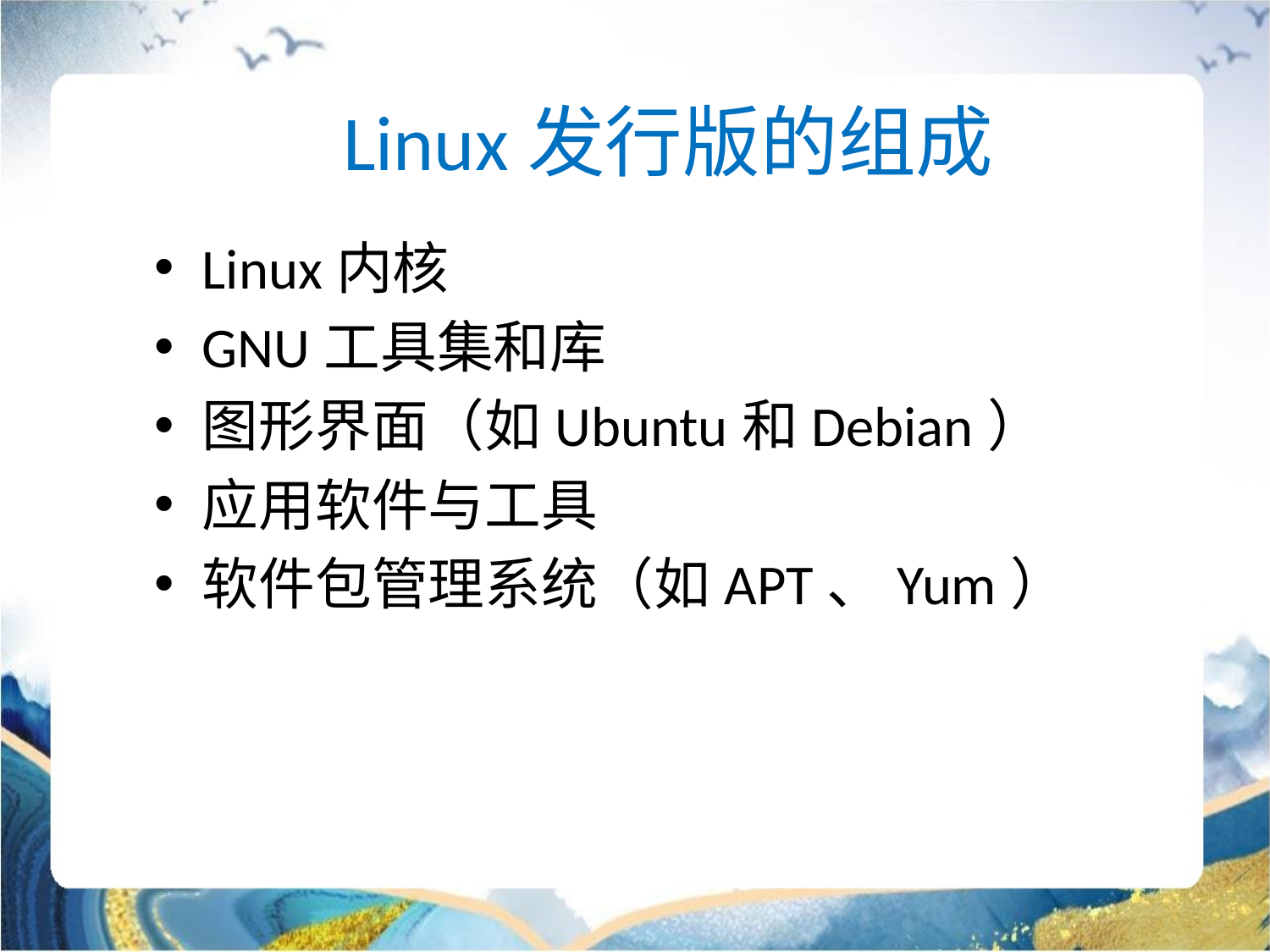

Linux发行版的组成
Linux内核
GNU工具集和库
图形界面（如Ubuntu和Debian）
应用软件与工具
软件包管理系统（如APT、Yum）